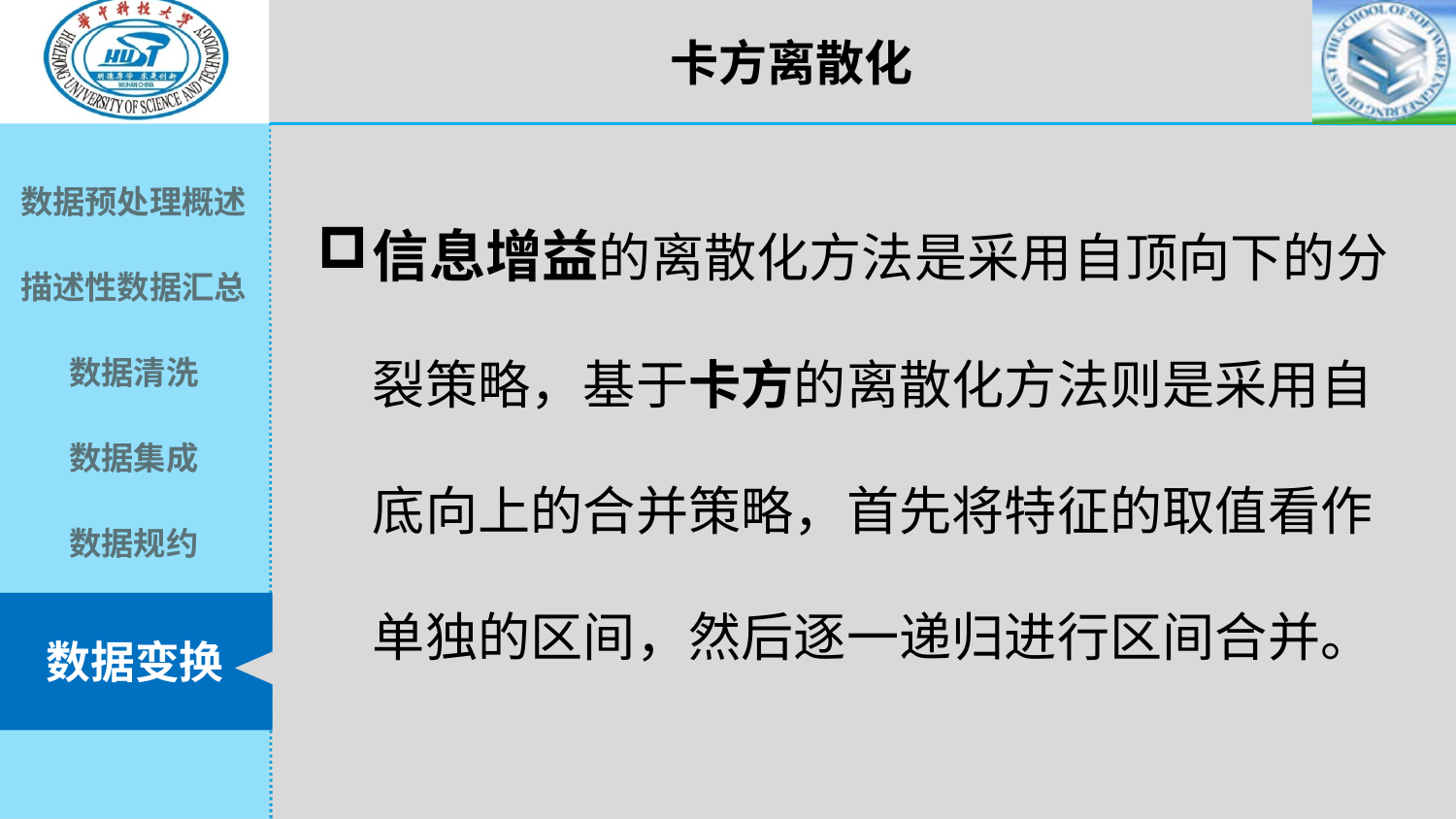

卡方离散化
信息增益的离散化方法是采用自顶向下的分裂策略，基于卡方的离散化方法则是采用自底向上的合并策略，首先将特征的取值看作单独的区间，然后逐一递归进行区间合并。